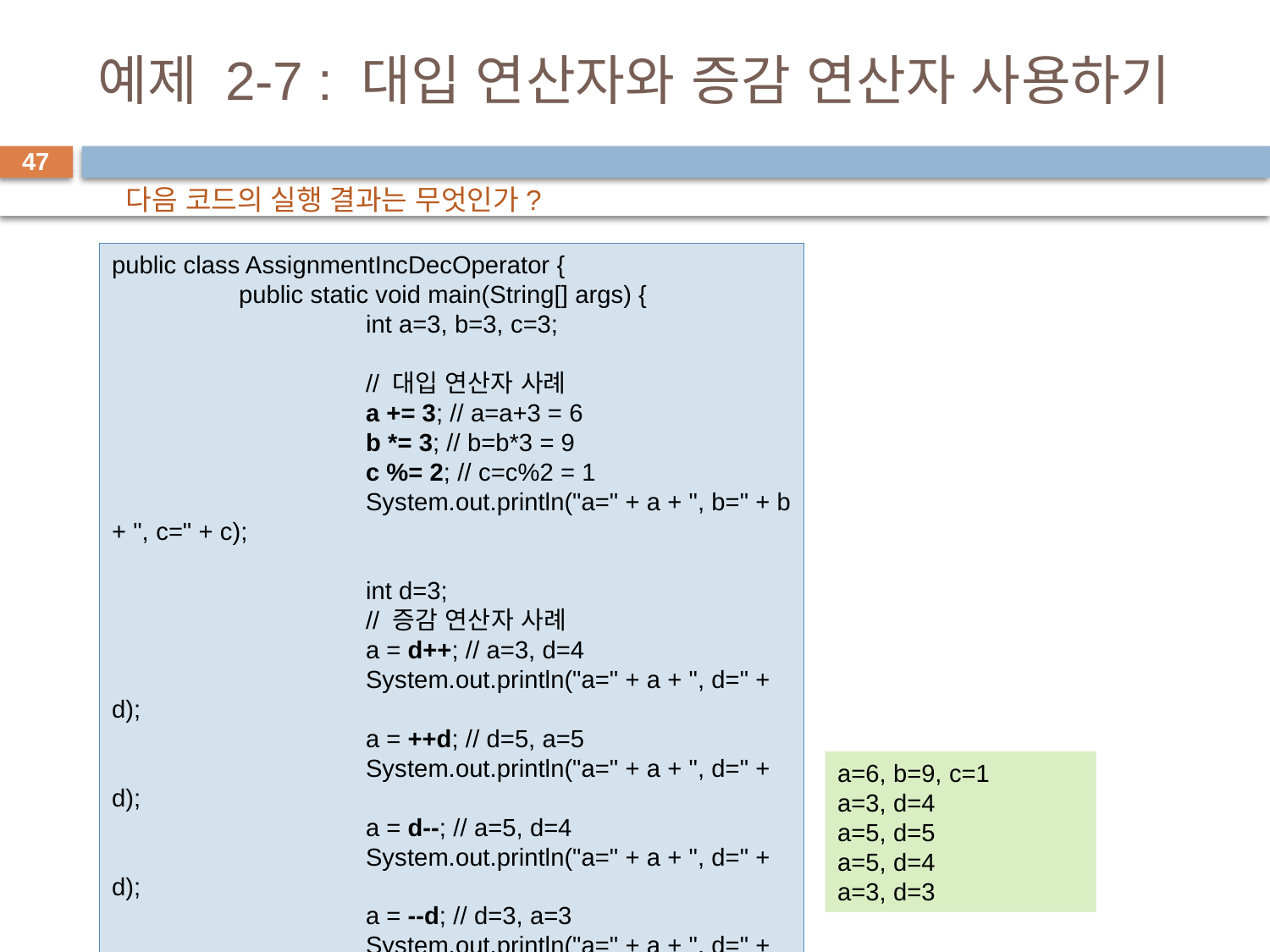

# 예제 2-7 : 대입 연산자와 증감 연산자 사용하기
47
다음 코드의 실행 결과는 무엇인가?
public class AssignmentIncDecOperator {
	public static void main(String[] args) {
		int a=3, b=3, c=3;

		// 대입 연산자 사례
		a += 3; // a=a+3 = 6
		b *= 3; // b=b*3 = 9
		c %= 2; // c=c%2 = 1
		System.out.println("a=" + a + ", b=" + b + ", c=" + c);

		int d=3;
		// 증감 연산자 사례
		a = d++; // a=3, d=4
		System.out.println("a=" + a + ", d=" + d);
		a = ++d; // d=5, a=5
		System.out.println("a=" + a + ", d=" + d);
		a = d--; // a=5, d=4
		System.out.println("a=" + a + ", d=" + d);
		a = --d; // d=3, a=3
		System.out.println("a=" + a + ", d=" + d);
	}
}
a=6, b=9, c=1
a=3, d=4
a=5, d=5
a=5, d=4
a=3, d=3